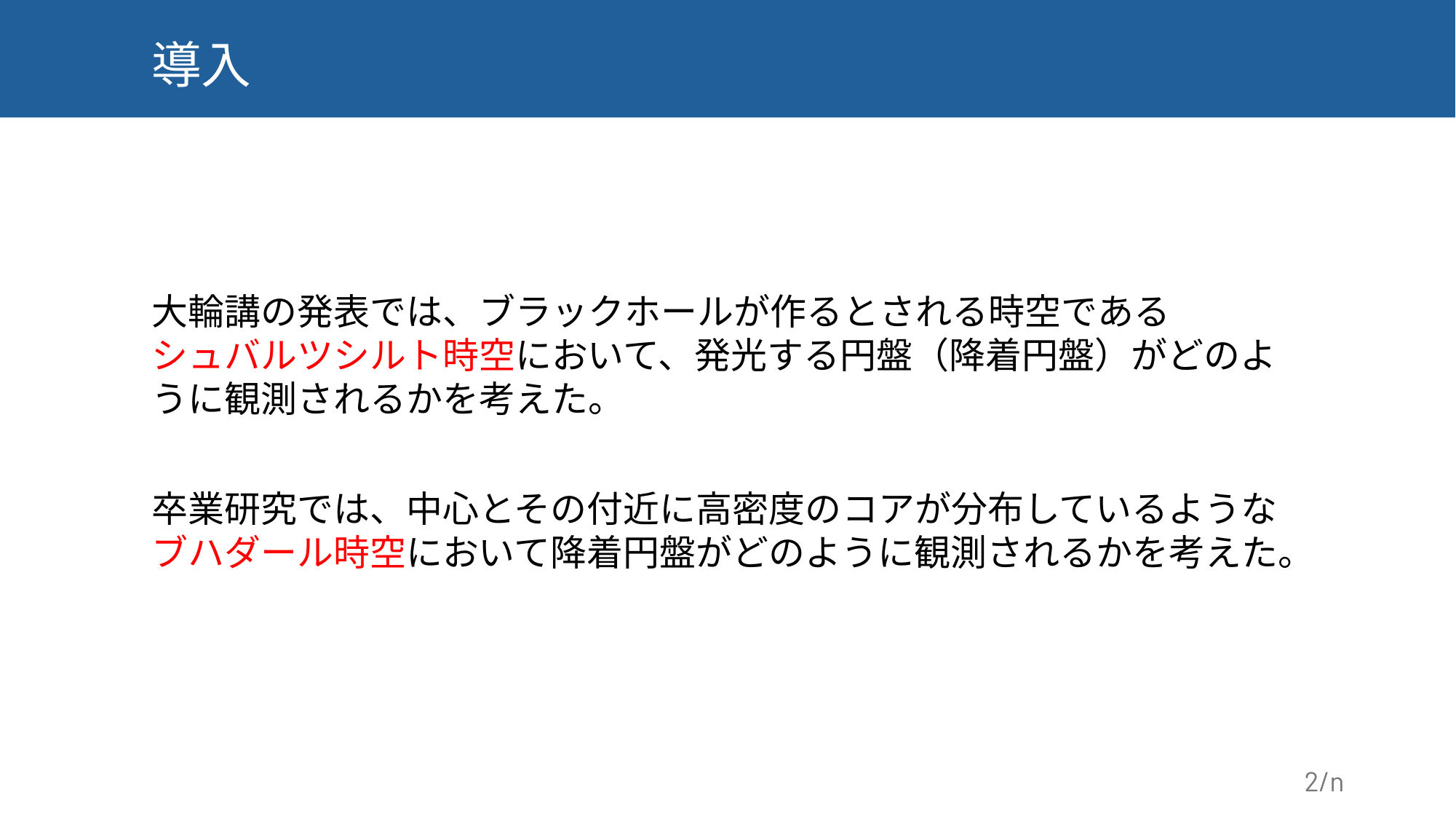

# 導入
大輪講の発表では、ブラックホールが作るとされる時空である　　シュバルツシルト時空において、発光する円盤（降着円盤）がどのように観測されるかを考えた。

卒業研究では、中心とその付近に高密度のコアが分布しているようなブハダール時空において降着円盤がどのように観測されるかを考えた。
2/n